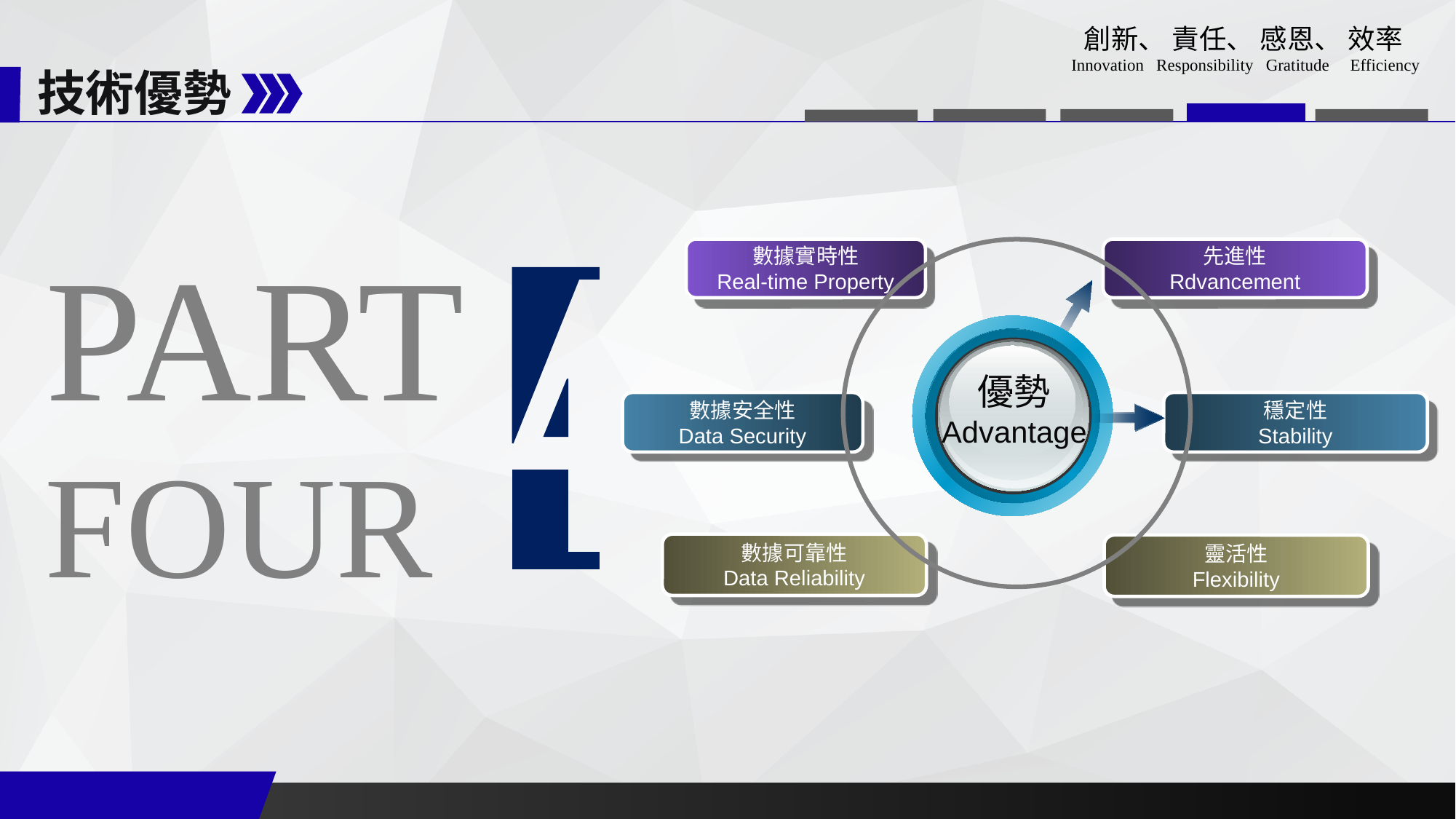

技術優勢

PART
數據實時性
Real-time Property

先進性
Rdvancement

優勢
Advantage
穩定性
Stability
數據安全性
Data Security

FOUR
數據可靠性
Data Reliability
靈活性
Flexibility